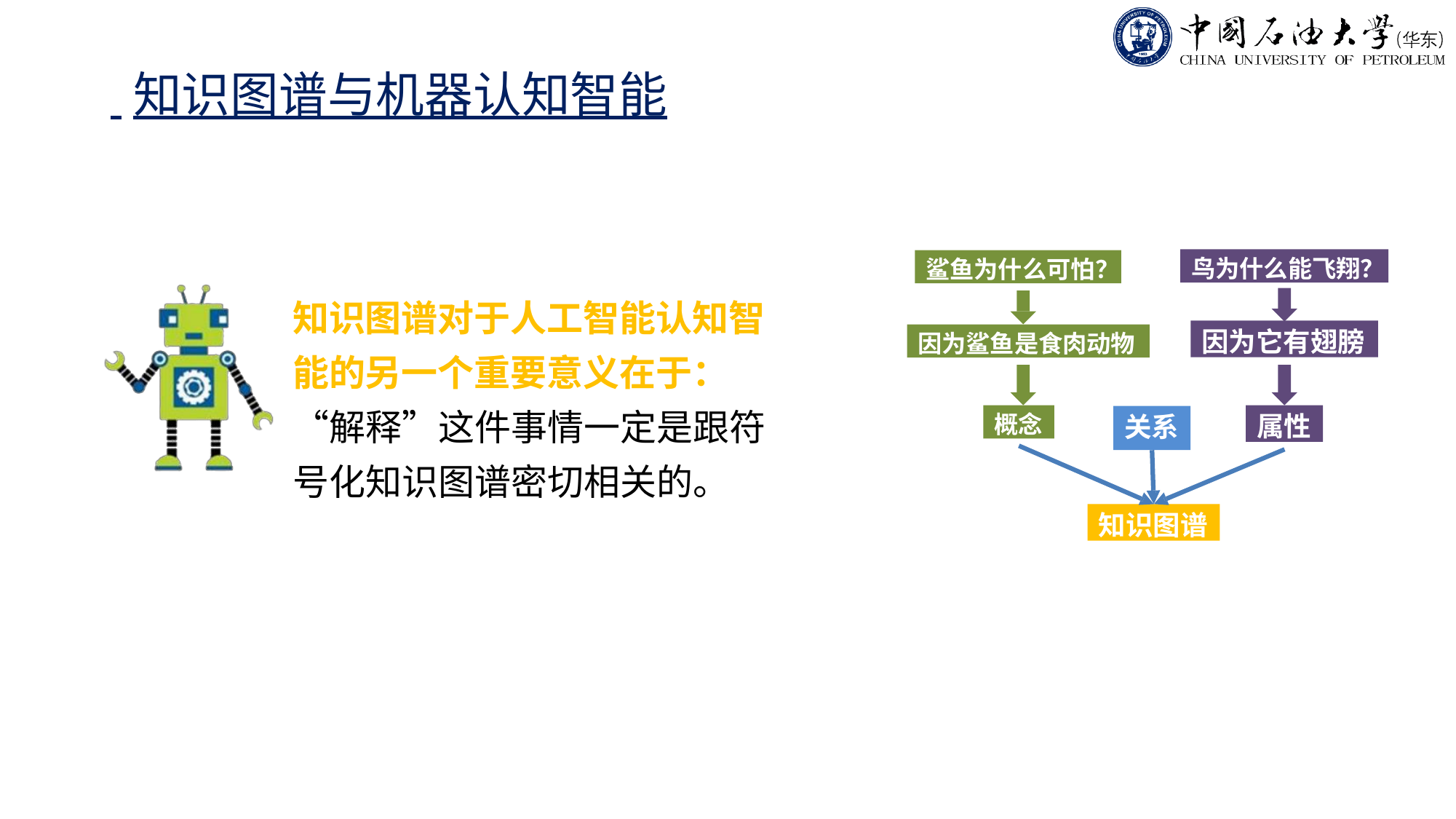

# 知识图谱与机器认知智能
鸟为什么能飞翔？
鲨鱼为什么可怕？

因为它有翅膀
因为鲨鱼是食肉动物

概念
属性

关系

知识图谱

知识图谱对于人工智能认知智能的另一个重要意义在于：“解释”这件事情一定是跟符号化知识图谱密切相关的。

“解释”这件事情一定是 跟符号化知识图谱密切相关的。